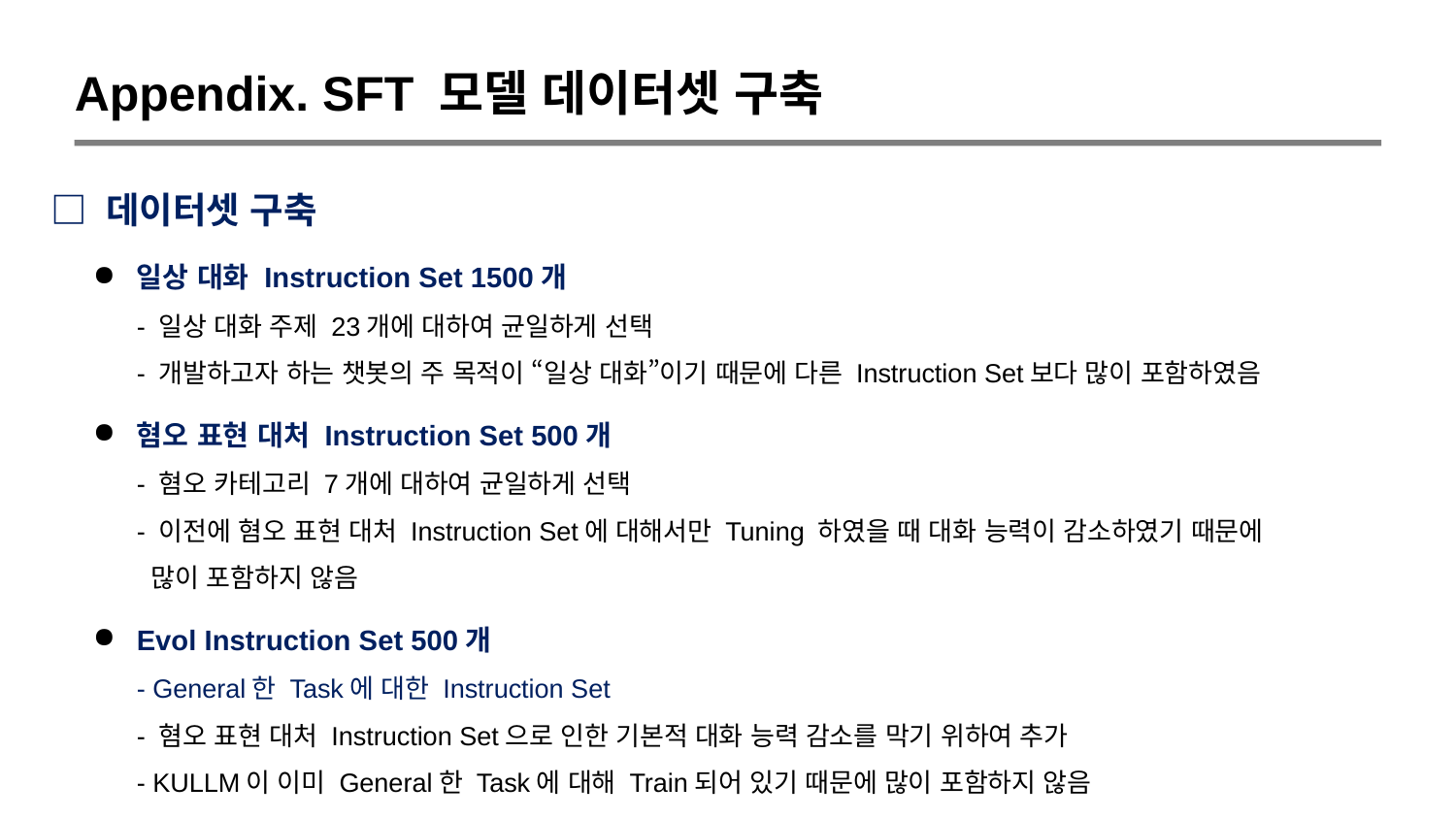

Appendix. SFT 모델 데이터셋 구축
□ 데이터셋 구축
일상 대화 Instruction Set 1500개
- 일상 대화 주제 23개에 대하여 균일하게 선택
- 개발하고자 하는 챗봇의 주 목적이 “일상 대화”이기 때문에 다른 Instruction Set보다 많이 포함하였음
혐오 표현 대처 Instruction Set 500개
- 혐오 카테고리 7개에 대하여 균일하게 선택
- 이전에 혐오 표현 대처 Instruction Set에 대해서만 Tuning 하였을 때 대화 능력이 감소하였기 때문에
  많이 포함하지 않음
Evol Instruction Set 500개
- General한 Task에 대한 Instruction Set
- 혐오 표현 대처 Instruction Set으로 인한 기본적 대화 능력 감소를 막기 위하여 추가
- KULLM이 이미 General한 Task에 대해 Train되어 있기 때문에 많이 포함하지 않음